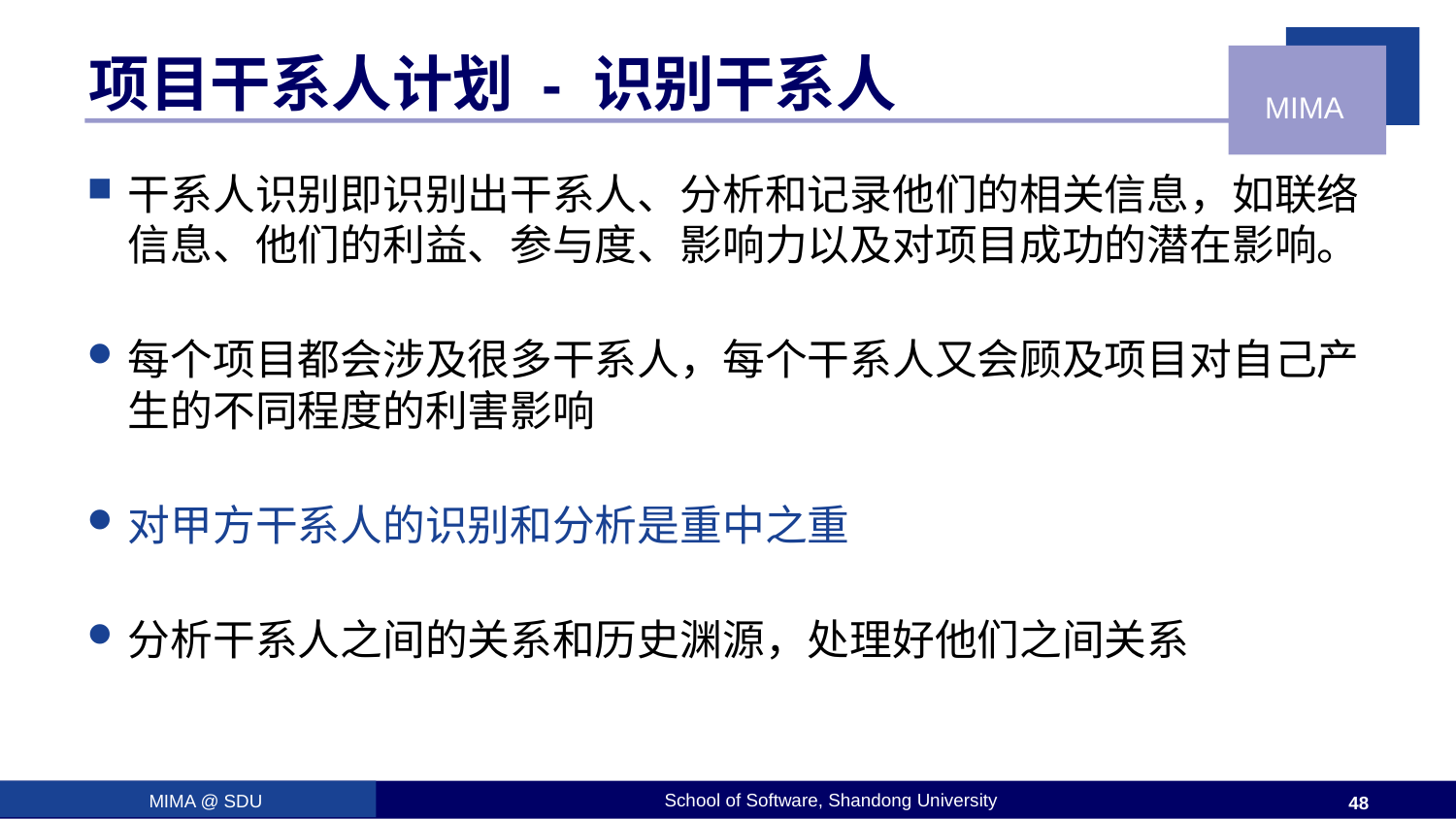

# 项目干系人计划 - 识别干系人
干系人识别即识别出干系人、分析和记录他们的相关信息，如联络信息、他们的利益、参与度、影响力以及对项目成功的潜在影响。

每个项目都会涉及很多干系人，每个干系人又会顾及项目对自己产生的不同程度的利害影响

对甲方干系人的识别和分析是重中之重

分析干系人之间的关系和历史渊源，处理好他们之间关系